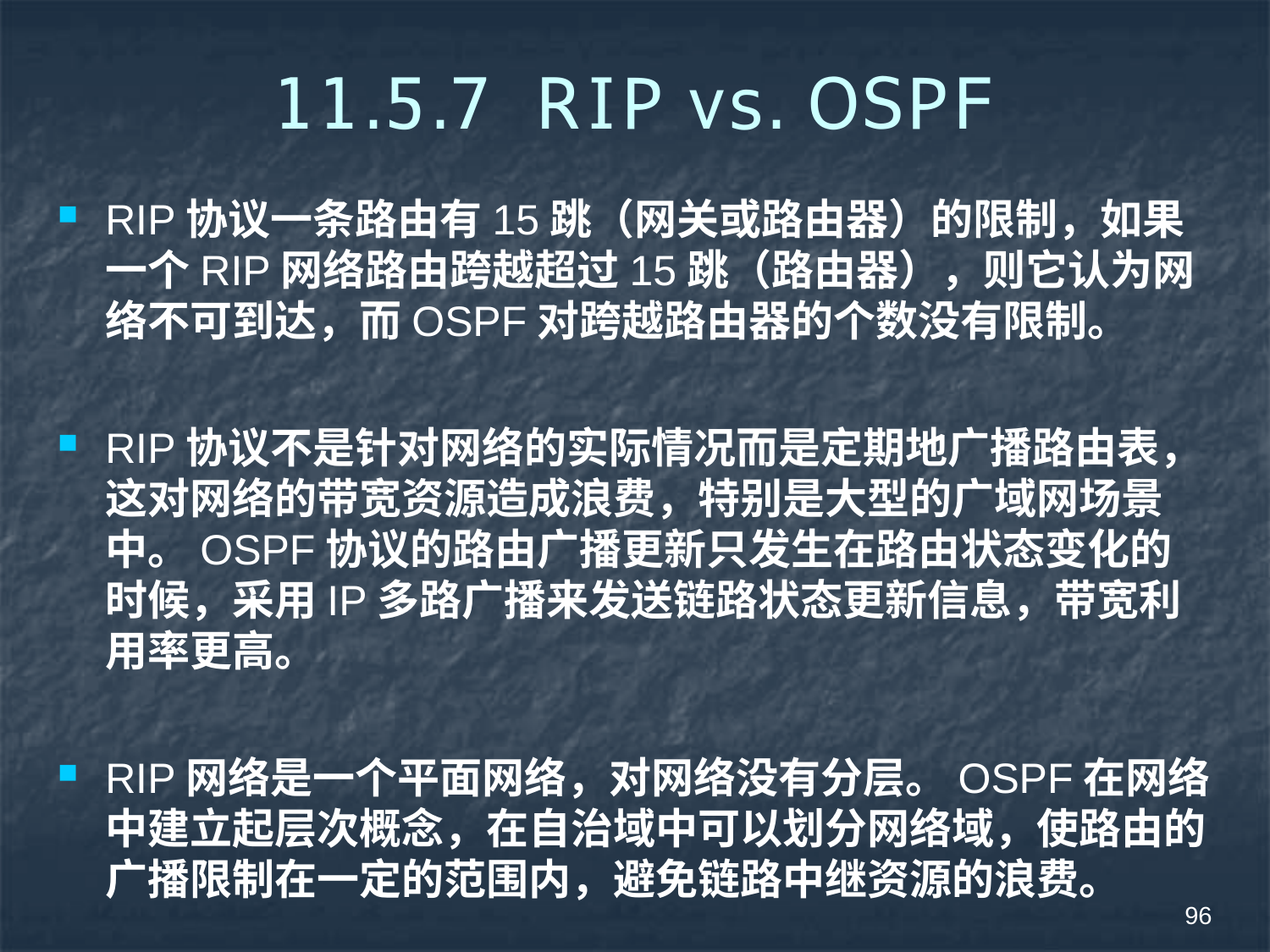

# 11.5.7  RIP vs. OSPF
RIP协议一条路由有15跳（网关或路由器）的限制，如果一个RIP网络路由跨越超过15跳（路由器），则它认为网络不可到达，而OSPF对跨越路由器的个数没有限制。

RIP协议不是针对网络的实际情况而是定期地广播路由表，这对网络的带宽资源造成浪费，特别是大型的广域网场景中。OSPF协议的路由广播更新只发生在路由状态变化的时候，采用IP多路广播来发送链路状态更新信息，带宽利用率更高。

RIP网络是一个平面网络，对网络没有分层。OSPF在网络中建立起层次概念，在自治域中可以划分网络域，使路由的广播限制在一定的范围内，避免链路中继资源的浪费。
96